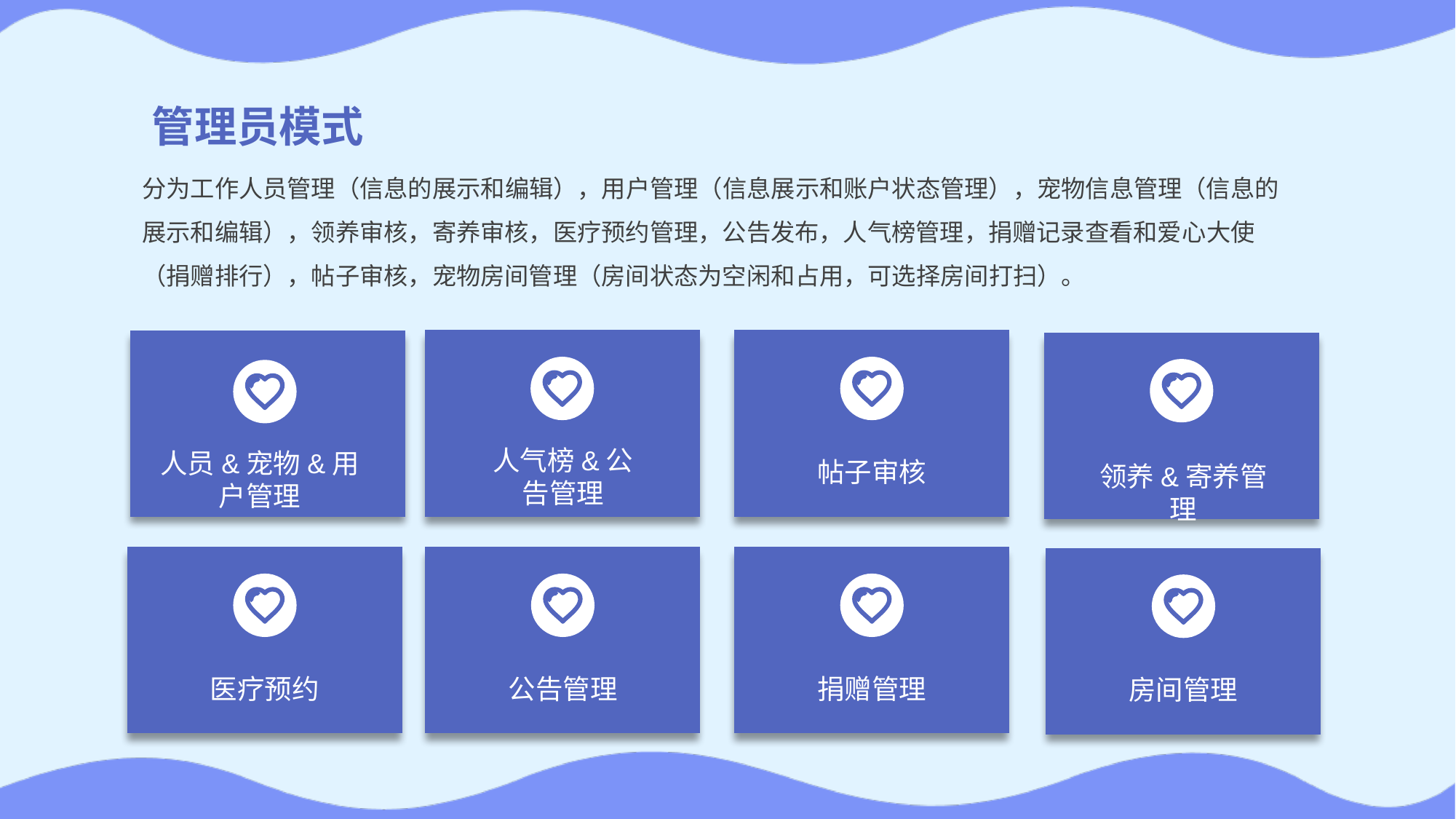

管理员模式
分为工作人员管理（信息的展示和编辑），用户管理（信息展示和账户状态管理），宠物信息管理（信息的展示和编辑），领养审核，寄养审核，医疗预约管理，公告发布，人气榜管理，捐赠记录查看和爱心大使（捐赠排行），帖子审核，宠物房间管理（房间状态为空闲和占用，可选择房间打扫）。

人气榜&公告管理

帖子审核

领养&寄养管理

人员&宠物&用户管理

医疗预约

公告管理

捐赠管理

房间管理